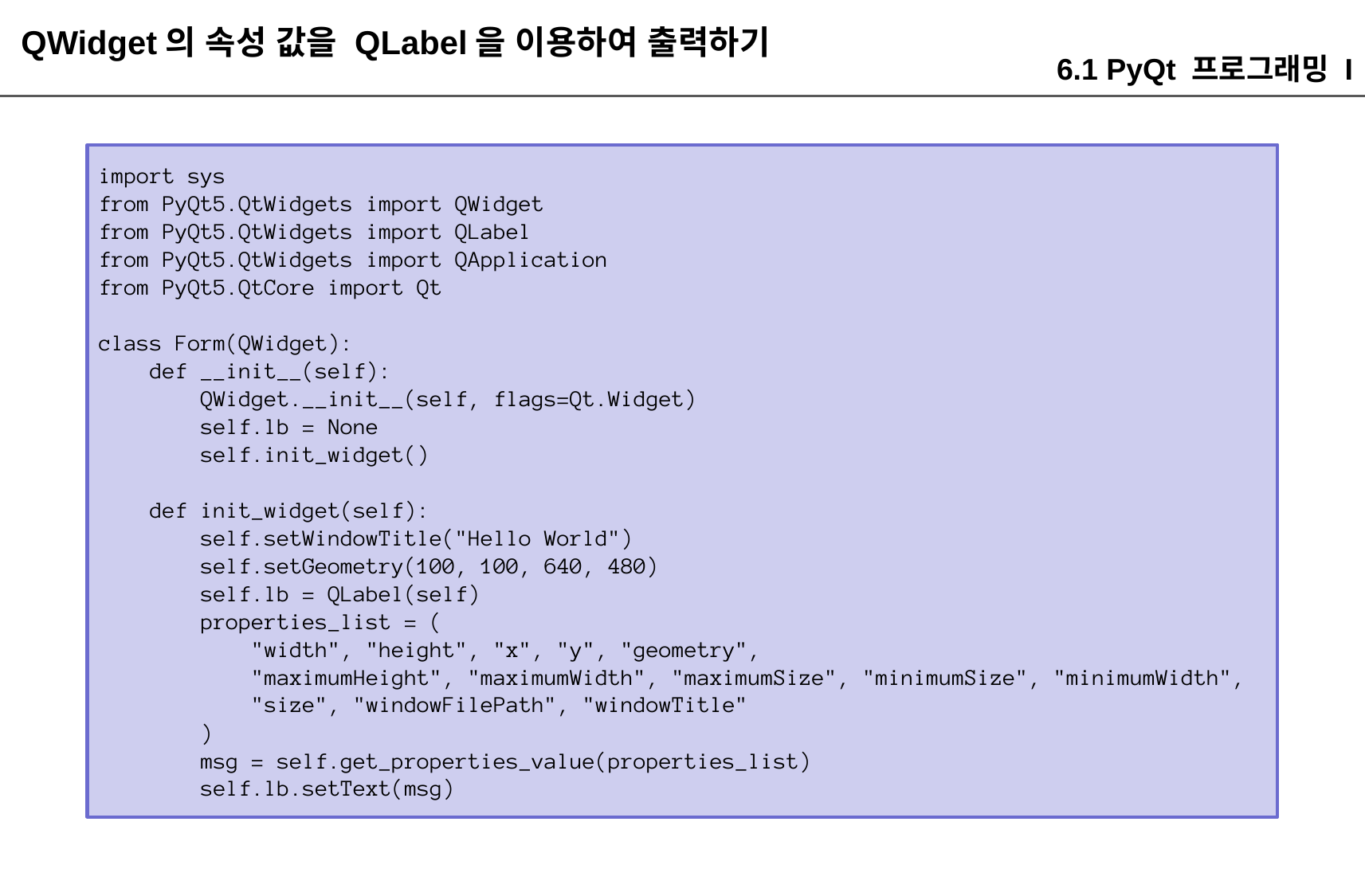

QWidget의 속성 값을 QLabel을 이용하여 출력하기
6.1 PyQt 프로그래밍 I
import sys
from PyQt5.QtWidgets import QWidget
from PyQt5.QtWidgets import QLabel
from PyQt5.QtWidgets import QApplication
from PyQt5.QtCore import Qt

class Form(QWidget):
    def __init__(self):
        QWidget.__init__(self, flags=Qt.Widget)
        self.lb = None
        self.init_widget()

    def init_widget(self):
        self.setWindowTitle("Hello World")
        self.setGeometry(100, 100, 640, 480)
        self.lb = QLabel(self)
        properties_list = (
            "width", "height", "x", "y", "geometry",
            "maximumHeight", "maximumWidth", "maximumSize", "minimumSize", "minimumWidth",
            "size", "windowFilePath", "windowTitle"
        )
        msg = self.get_properties_value(properties_list)
        self.lb.setText(msg)